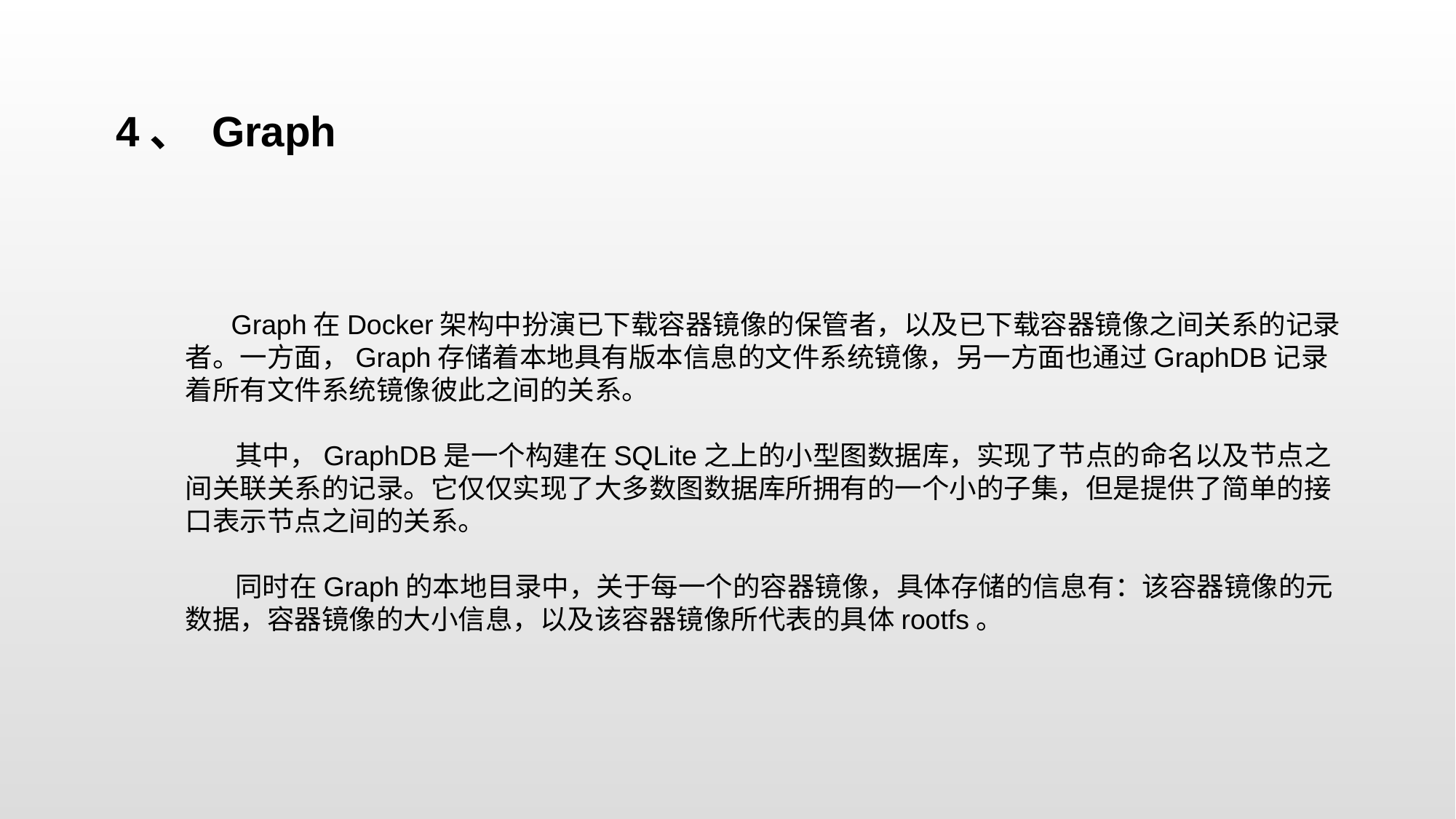

4、 Graph

      Graph在Docker架构中扮演已下载容器镜像的保管者，以及已下载容器镜像之间关系的记录者。一方面，Graph存储着本地具有版本信息的文件系统镜像，另一方面也通过GraphDB记录着所有文件系统镜像彼此之间的关系。

       其中，GraphDB是一个构建在SQLite之上的小型图数据库，实现了节点的命名以及节点之间关联关系的记录。它仅仅实现了大多数图数据库所拥有的一个小的子集，但是提供了简单的接口表示节点之间的关系。

       同时在Graph的本地目录中，关于每一个的容器镜像，具体存储的信息有：该容器镜像的元数据，容器镜像的大小信息，以及该容器镜像所代表的具体rootfs。